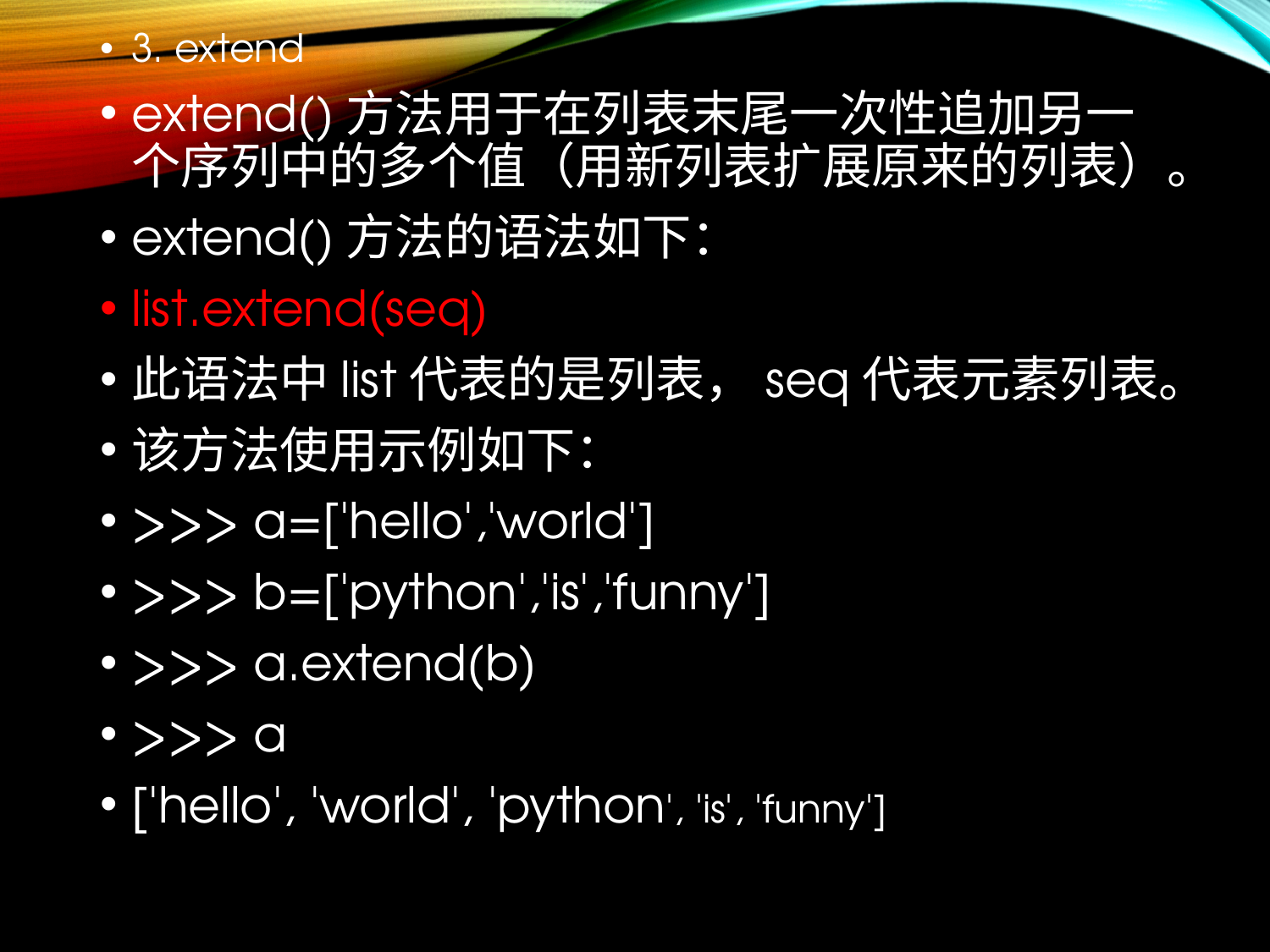

3. extend
extend()方法用于在列表末尾一次性追加另一个序列中的多个值（用新列表扩展原来的列表）。
extend()方法的语法如下：
list.extend(seq)
此语法中list代表的是列表，seq代表元素列表。
该方法使用示例如下：
>>> a=['hello','world']
>>> b=['python','is','funny']
>>> a.extend(b)
>>> a
['hello', 'world', 'python', 'is', 'funny']